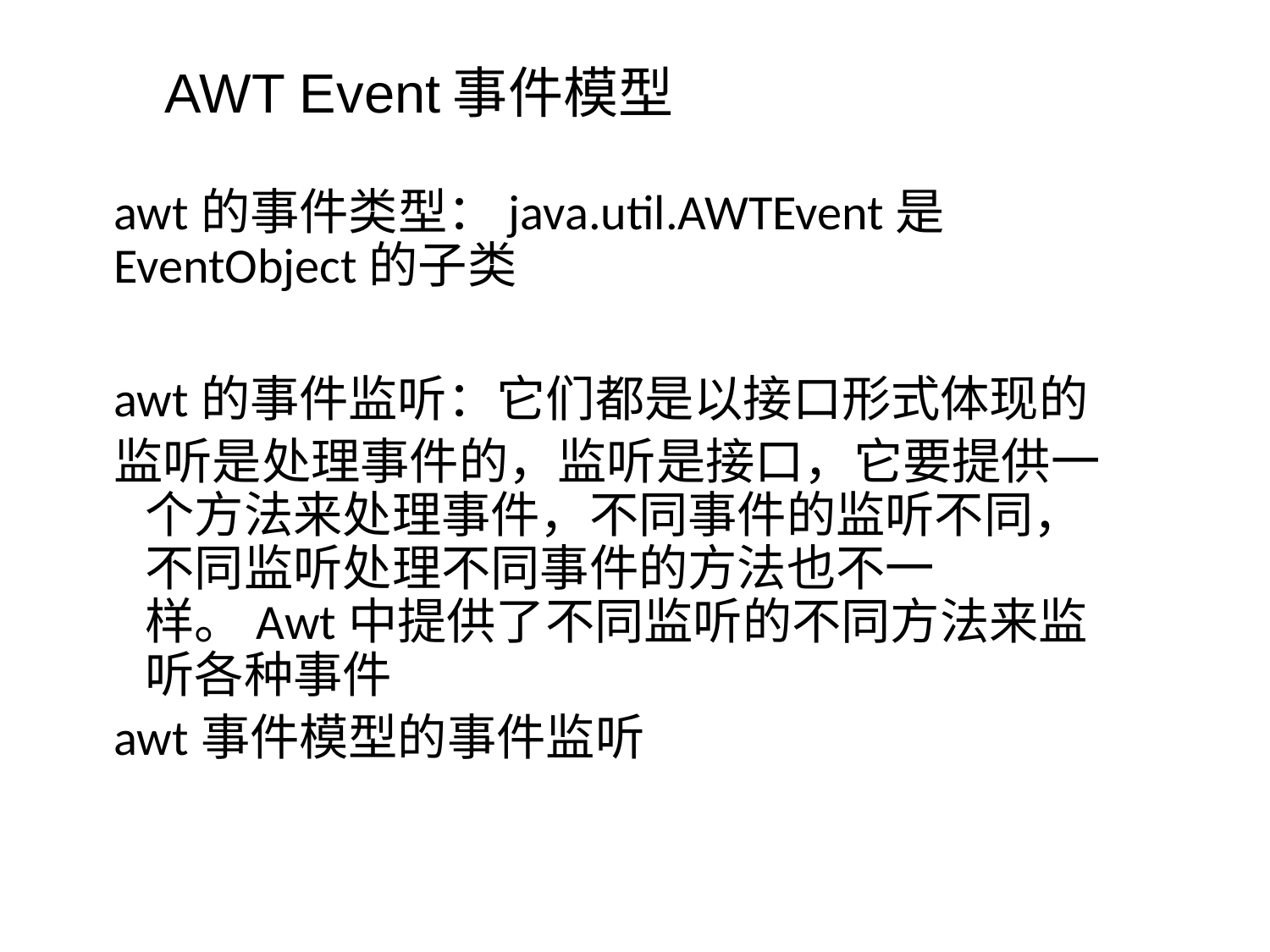

AWT Event事件模型
awt的事件类型：java.util.AWTEvent是EventObject的子类

awt的事件监听：它们都是以接口形式体现的
监听是处理事件的，监听是接口，它要提供一个方法来处理事件，不同事件的监听不同，不同监听处理不同事件的方法也不一样。Awt中提供了不同监听的不同方法来监听各种事件
awt事件模型的事件监听